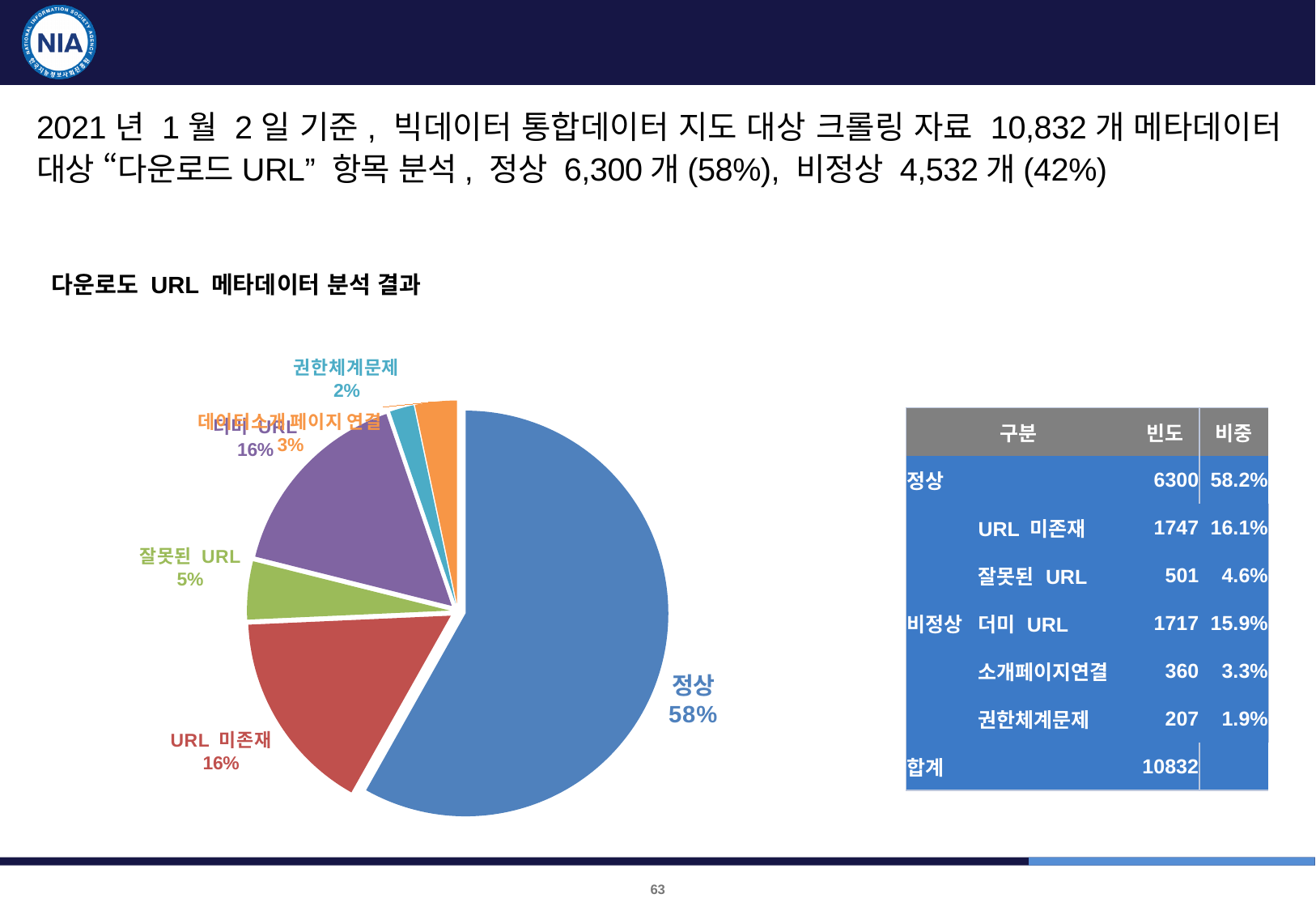

연계품질 측정 결과(1/2)
2021년 1월 2일 기준, 빅데이터 통합데이터 지도 대상 크롤링 자료 10,832개 메타데이터 대상 “다운로드URL” 항목 분석, 정상 6,300개(58%), 비정상 4,532개(42%)
다운로도 URL 메타데이터 분석 결과

[unsupported chart]

| 구분 |  | 빈도 | 비중 |
| --- | --- | --- | --- |
| 정상 |  | 6300 | 58.2% |
| 비정상 | URL 미존재 | 1747 | 16.1% |
|  | 잘못된 URL | 501 | 4.6% |
|  | 더미 URL | 1717 | 15.9% |
|  | 소개페이지연결 | 360 | 3.3% |
|  | 권한체계문제 | 207 | 1.9% |
| 합계 |  | 10832 |  |